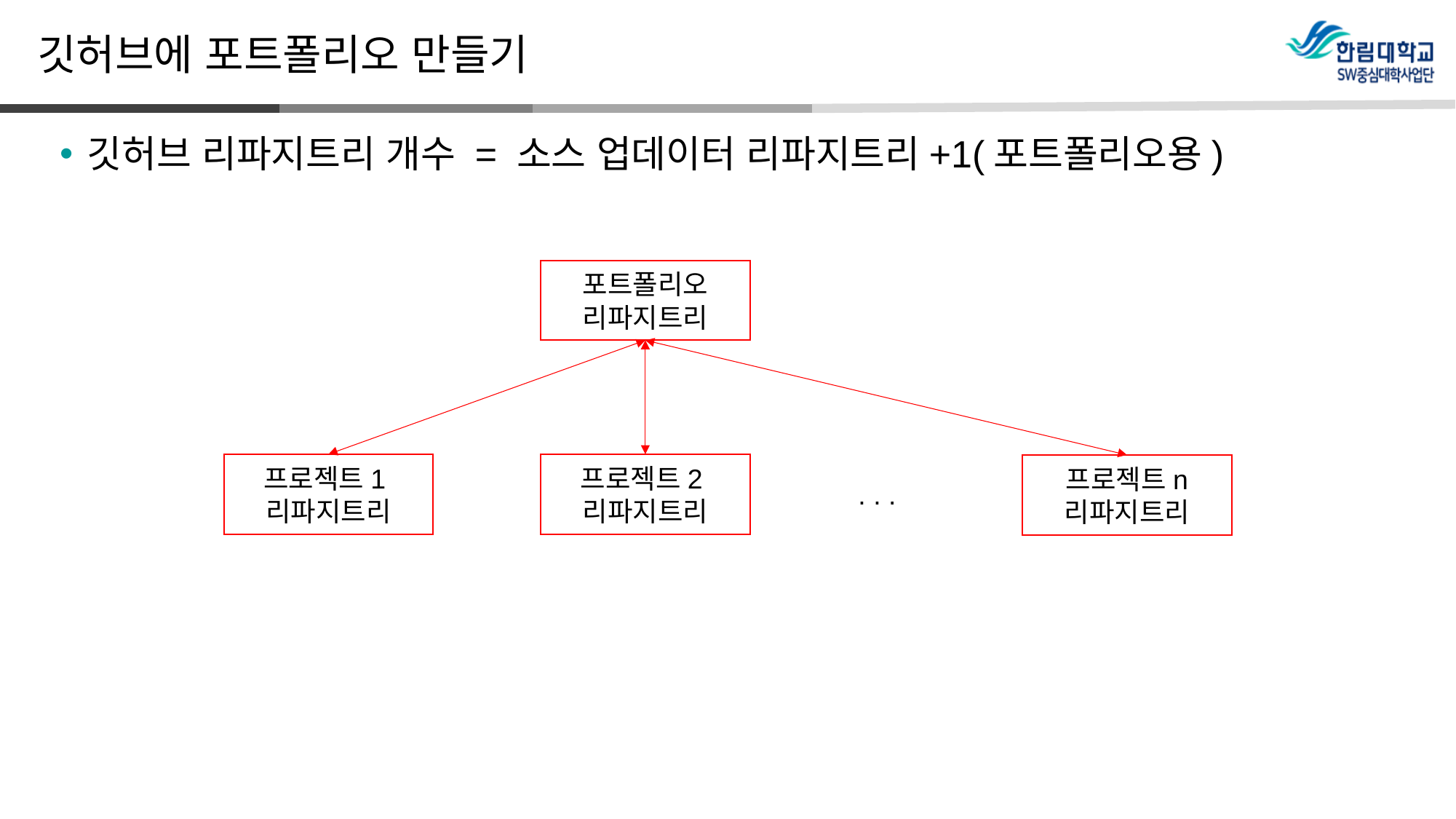

# 깃허브에 포트폴리오 만들기
깃허브 리파지트리 개수 = 소스 업데이터 리파지트리+1(포트폴리오용)
포트폴리오
리파지트리
프로젝트1
리파지트리
프로젝트2
리파지트리
프로젝트n
리파지트리
. . .